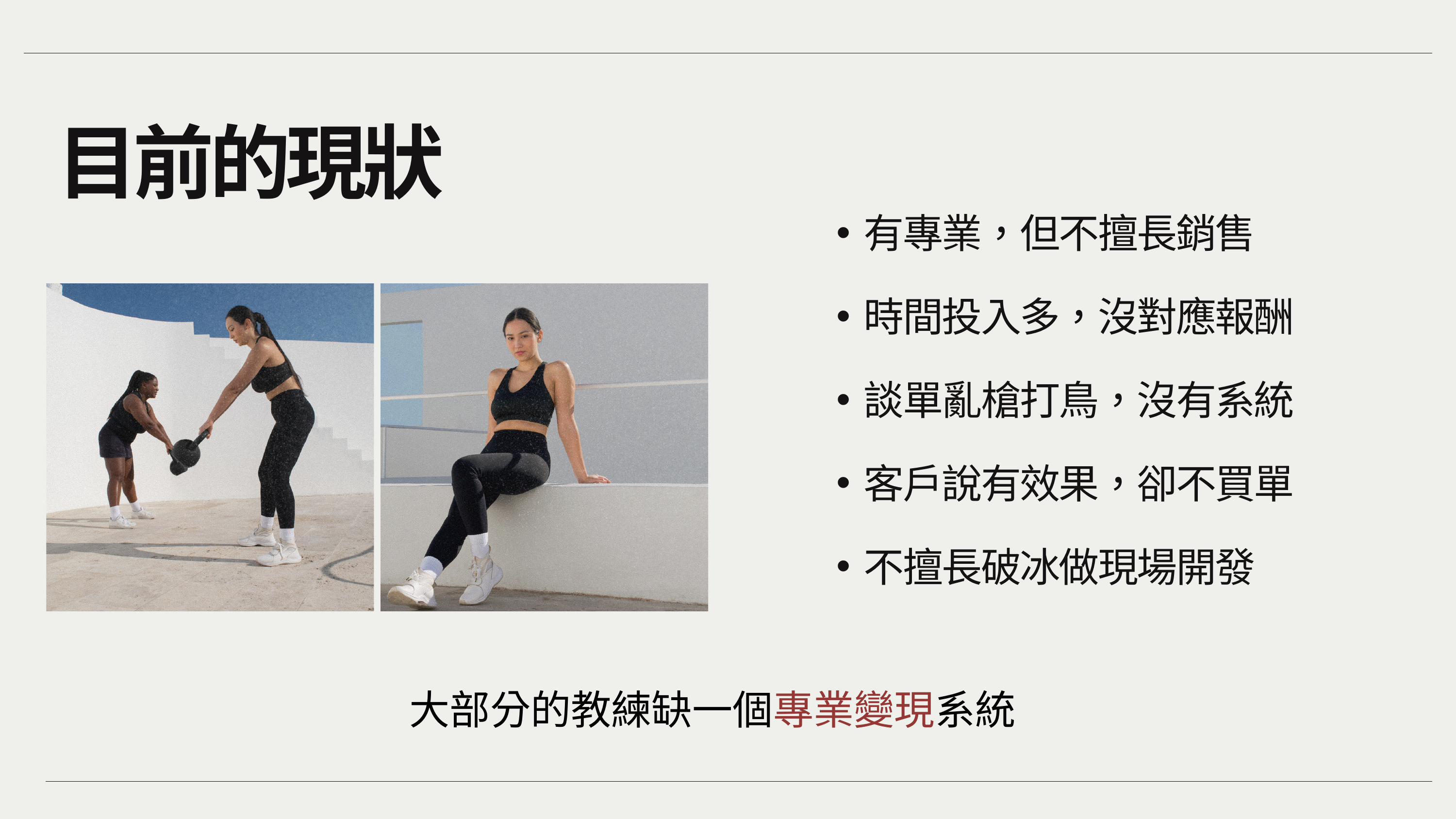

目前的現狀

有專業，但不擅長銷售

時間投入多，沒對應報酬

談單亂槍打鳥，沒有系統

客戶說有效果，卻不買單

不擅長破冰做現場開發

大部分的教練缺一個專業變現系統